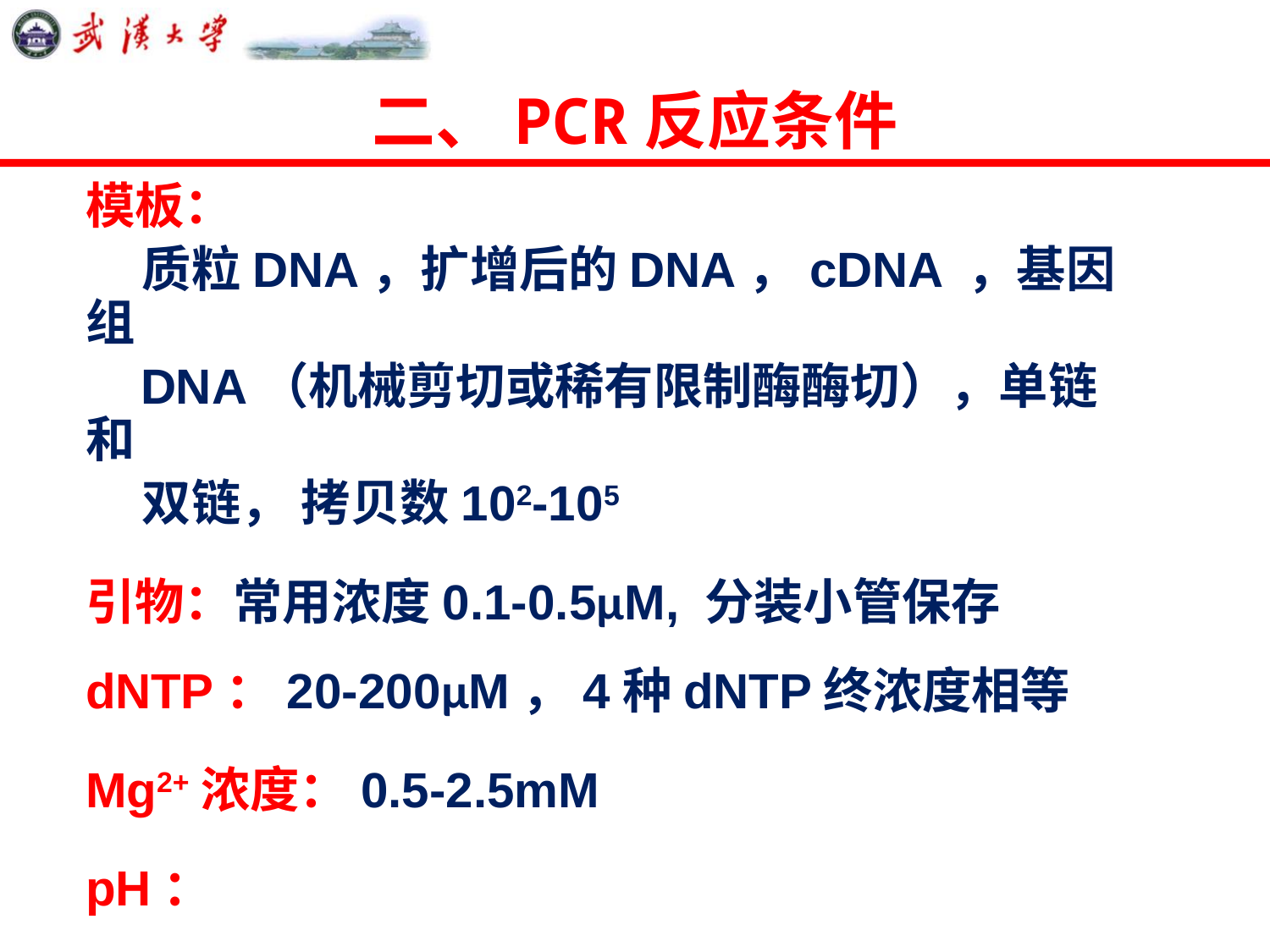

# 二、PCR反应条件

模板：
    质粒DNA，扩增后的DNA，cDNA ，基因组
    DNA（机械剪切或稀有限制酶酶切），单链和
    双链， 拷贝数102-105
引物：常用浓度0.1-0.5µM, 分装小管保存    dNTP：20-200µM，4种dNTP终浓度相等
Mg2+浓度：0.5-2.5mM
pH：